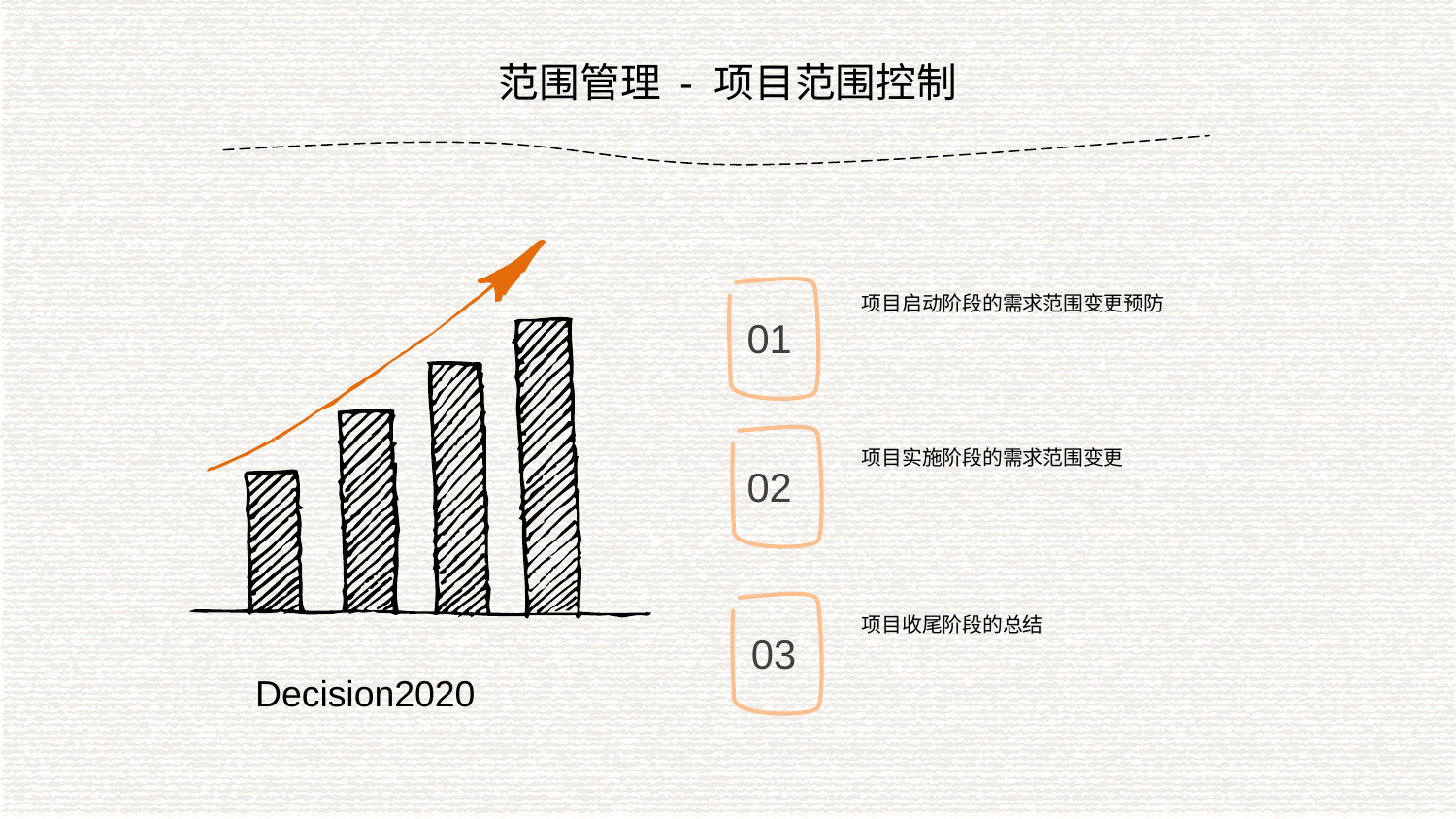

范围管理 - 项目范围控制

项目启动阶段的需求范围变更预防

01
项目实施阶段的需求范围变更

02
项目收尾阶段的总结

03
Decision2020